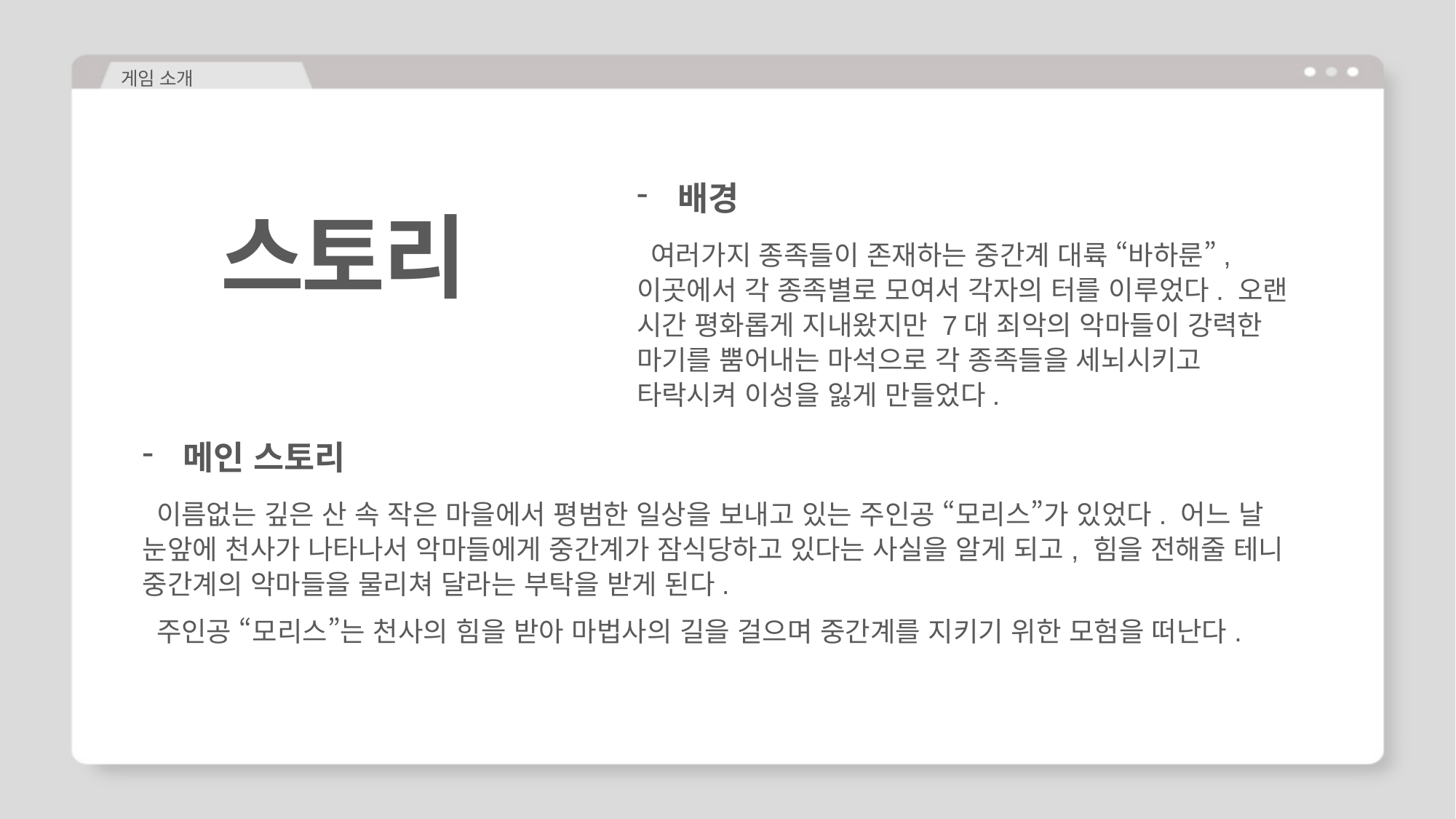

게임 소개
배경

 여러가지 종족들이 존재하는 중간계 대륙 “바하룬”, 이곳에서 각 종족별로 모여서 각자의 터를 이루었다. 오랜 시간 평화롭게 지내왔지만 7대 죄악의 악마들이 강력한 마기를 뿜어내는 마석으로 각 종족들을 세뇌시키고 타락시켜 이성을 잃게 만들었다.
스토리

메인 스토리

 이름없는 깊은 산 속 작은 마을에서 평범한 일상을 보내고 있는 주인공 “모리스”가 있었다. 어느 날 눈앞에 천사가 나타나서 악마들에게 중간계가 잠식당하고 있다는 사실을 알게 되고, 힘을 전해줄 테니 중간계의 악마들을 물리쳐 달라는 부탁을 받게 된다.
 주인공 “모리스”는 천사의 힘을 받아 마법사의 길을 걸으며 중간계를 지키기 위한 모험을 떠난다.